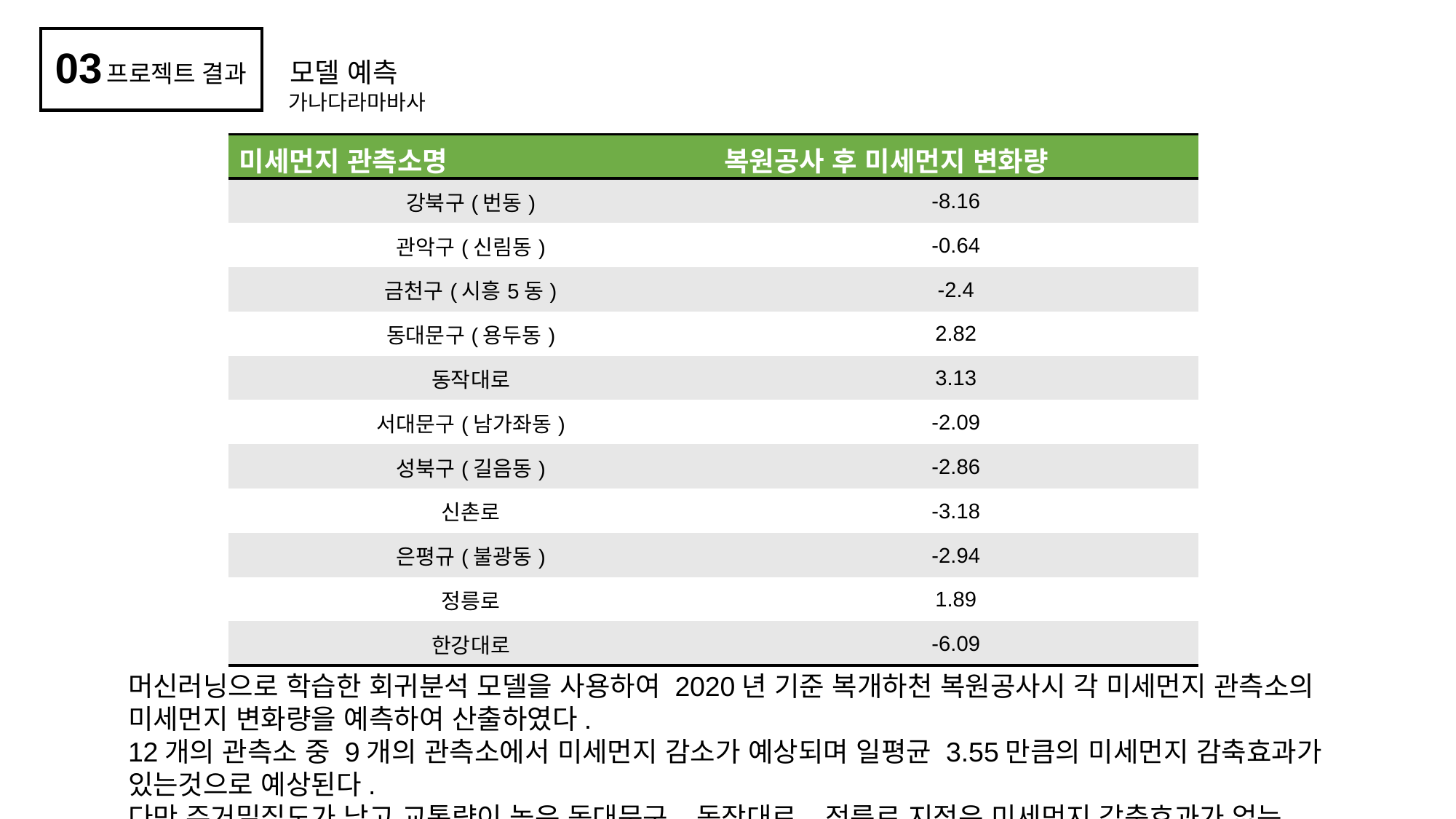

03
모델 예측
프로젝트 결과
가나다라마바사
| 미세먼지 관측소명 | 복원공사 후 미세먼지 변화량 |
| --- | --- |
| 강북구(번동) | -8.16 |
| 관악구(신림동) | -0.64 |
| 금천구(시흥5동) | -2.4 |
| 동대문구(용두동) | 2.82 |
| 동작대로 | 3.13 |
| 서대문구(남가좌동) | -2.09 |
| 성북구(길음동) | -2.86 |
| 신촌로 | -3.18 |
| 은평규(불광동) | -2.94 |
| 정릉로 | 1.89 |
| 한강대로 | -6.09 |
머신러닝으로 학습한 회귀분석 모델을 사용하여 2020년 기준 복개하천 복원공사시 각 미세먼지 관측소의 미세먼지 변화량을 예측하여 산출하였다.
12개의 관측소 중 9개의 관측소에서 미세먼지 감소가 예상되며 일평균 3.55만큼의 미세먼지 감축효과가 있는것으로 예상된다.
다만 주거밀집도가 낮고 교통량이 높은 동대문구, 동작대로, 정릉로 지점은 미세먼지 감축효과가 없는 것으로 예상된다.